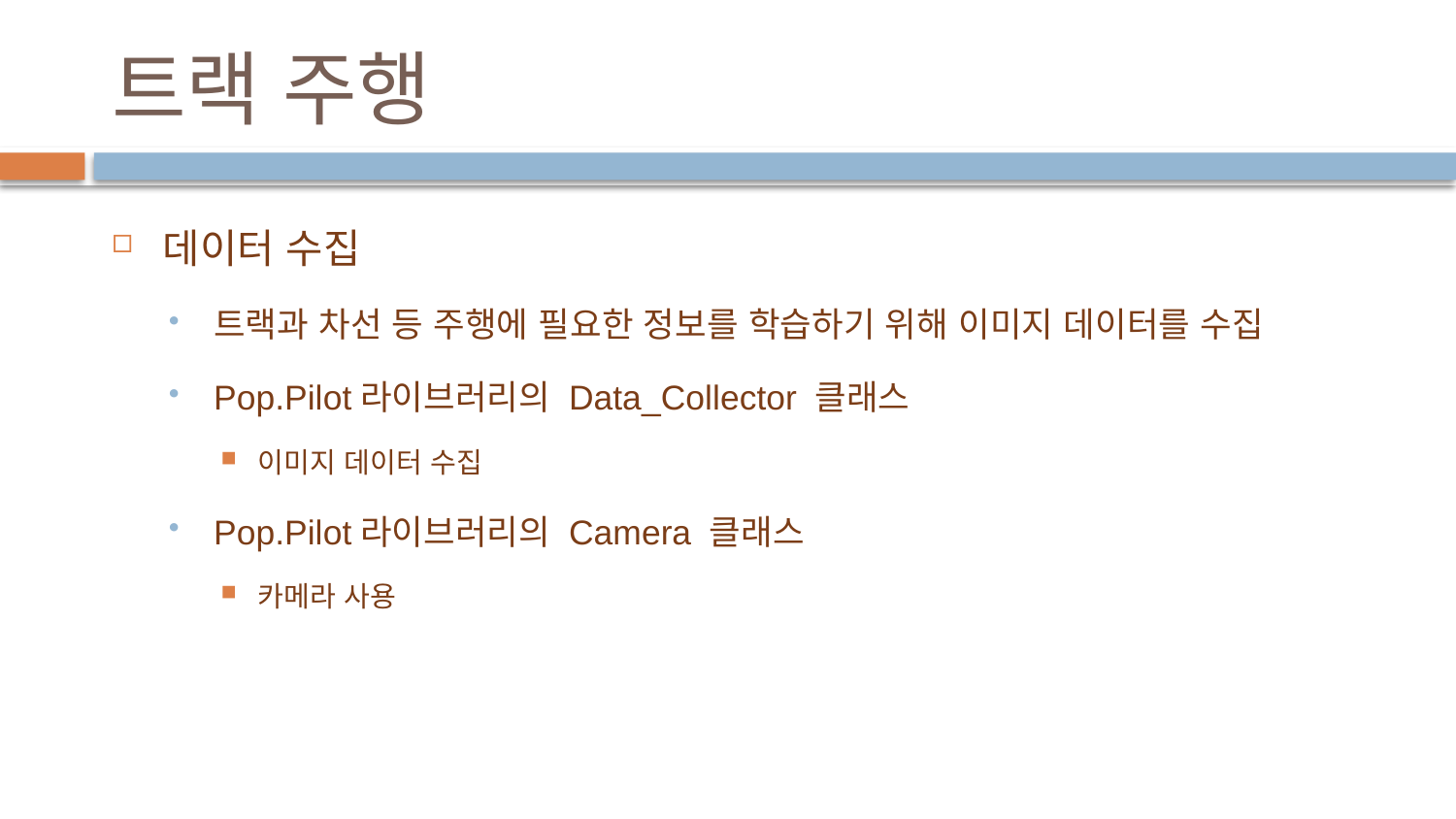

# 트랙 주행
데이터 수집
트랙과 차선 등 주행에 필요한 정보를 학습하기 위해 이미지 데이터를 수집
Pop.Pilot라이브러리의 Data_Collector 클래스
이미지 데이터 수집
Pop.Pilot라이브러리의 Camera 클래스
카메라 사용